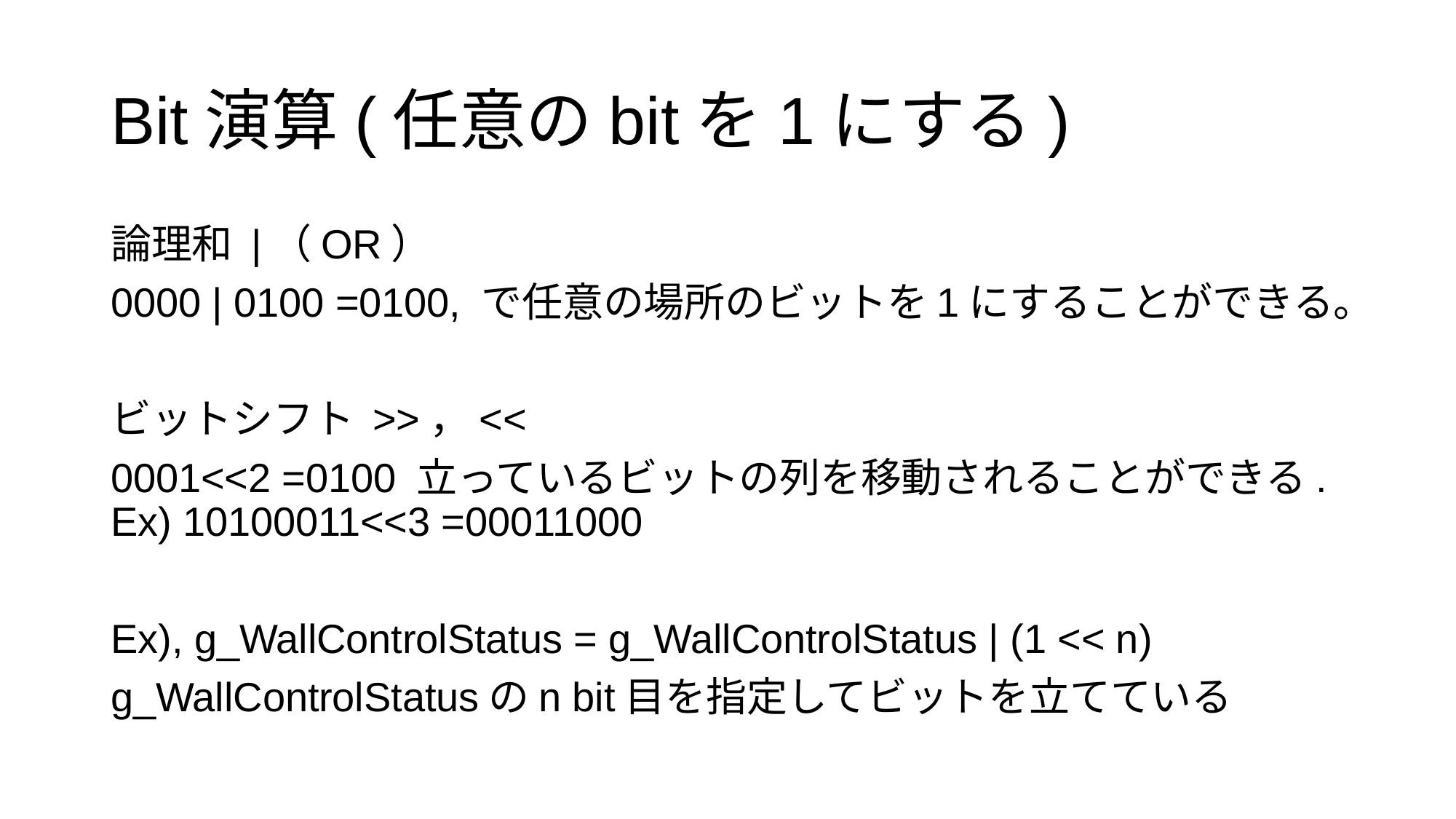

# Bit演算(任意のbitを1にする)
論理和 |（OR）
0000 | 0100 =0100, で任意の場所のビットを1にすることができる。

ビットシフト >>，<<
0001<<2 =0100 立っているビットの列を移動されることができる. Ex) 10100011<<3 =00011000

Ex), g_WallControlStatus = g_WallControlStatus | (1 << n)
g_WallControlStatusのn bit目を指定してビットを立てている